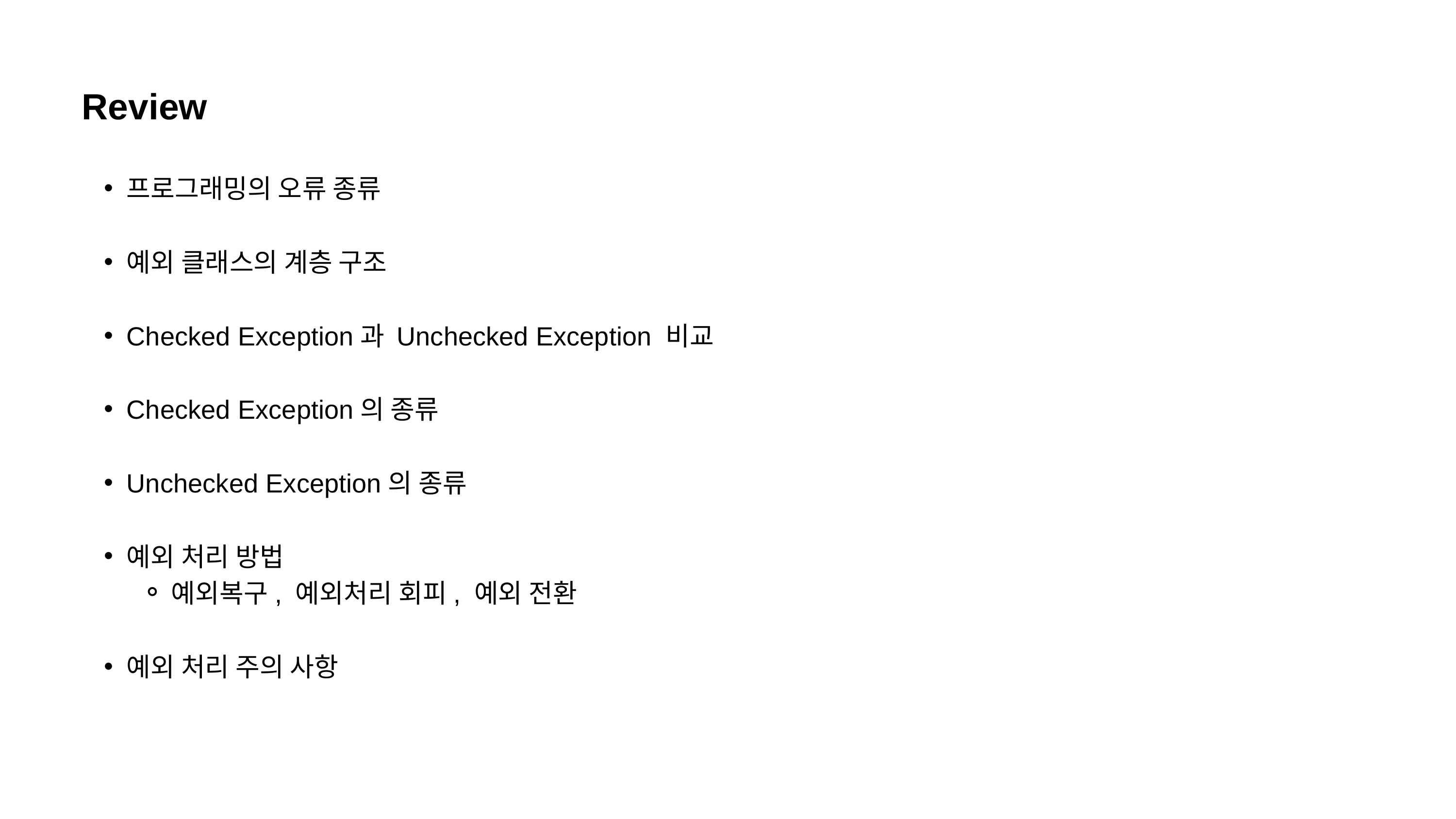

Review
프로그래밍의 오류 종류

예외 클래스의 계층 구조

Checked Exception과 Unchecked Exception 비교

Checked Exception의 종류

Unchecked Exception의 종류

예외 처리 방법
예외복구, 예외처리 회피, 예외 전환

예외 처리 주의 사항